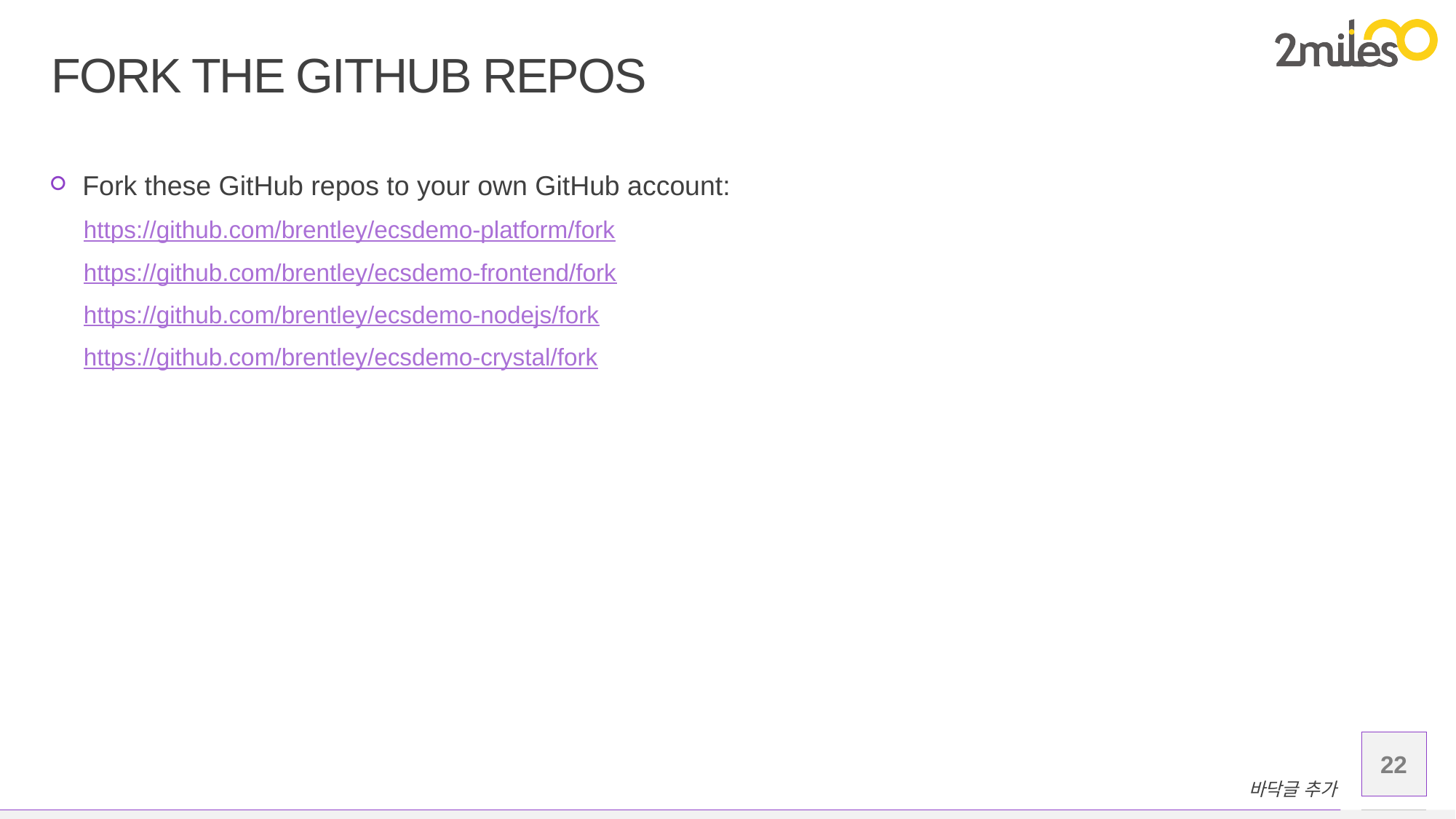

# Fork the GitHub Repos
Fork these GitHub repos to your own GitHub account:
https://github.com/brentley/ecsdemo-platform/fork
https://github.com/brentley/ecsdemo-frontend/fork
https://github.com/brentley/ecsdemo-nodejs/fork
https://github.com/brentley/ecsdemo-crystal/fork
22
바닥글 추가